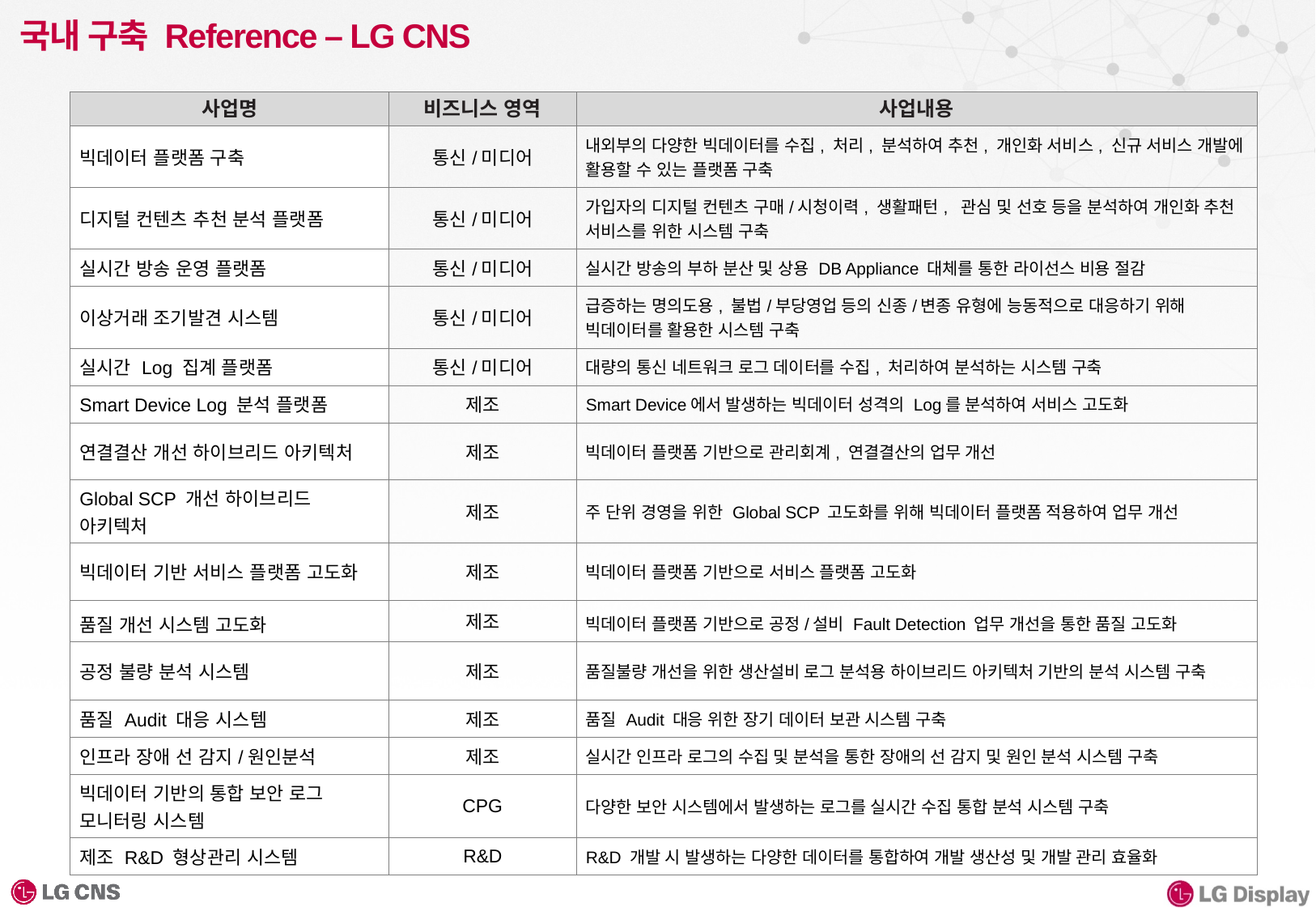

# 국내 구축 Reference – LG CNS
| 사업명 | 비즈니스 영역 | 사업내용 |
| --- | --- | --- |
| 빅데이터 플랫폼 구축 | 통신/미디어 | 내외부의 다양한 빅데이터를 수집, 처리, 분석하여 추천, 개인화 서비스, 신규 서비스 개발에 활용할 수 있는 플랫폼 구축 |
| 디지털 컨텐츠 추천 분석 플랫폼 | 통신/미디어 | 가입자의 디지털 컨텐츠 구매/시청이력, 생활패턴, 관심 및 선호 등을 분석하여 개인화 추천 서비스를 위한 시스템 구축 |
| 실시간 방송 운영 플랫폼 | 통신/미디어 | 실시간 방송의 부하 분산 및 상용 DB Appliance 대체를 통한 라이선스 비용 절감 |
| 이상거래 조기발견 시스템 | 통신/미디어 | 급증하는 명의도용, 불법/부당영업 등의 신종/변종 유형에 능동적으로 대응하기 위해 빅데이터를 활용한 시스템 구축 |
| 실시간 Log 집계 플랫폼 | 통신/미디어 | 대량의 통신 네트워크 로그 데이터를 수집, 처리하여 분석하는 시스템 구축 |
| Smart Device Log 분석 플랫폼 | 제조 | Smart Device에서 발생하는 빅데이터 성격의 Log를 분석하여 서비스 고도화 |
| 연결결산 개선 하이브리드 아키텍처 | 제조 | 빅데이터 플랫폼 기반으로 관리회계, 연결결산의 업무 개선 |
| Global SCP 개선 하이브리드 아키텍처 | 제조 | 주 단위 경영을 위한 Global SCP 고도화를 위해 빅데이터 플랫폼 적용하여 업무 개선 |
| 빅데이터 기반 서비스 플랫폼 고도화 | 제조 | 빅데이터 플랫폼 기반으로 서비스 플랫폼 고도화 |
| 품질 개선 시스템 고도화 | 제조 | 빅데이터 플랫폼 기반으로 공정/설비 Fault Detection 업무 개선을 통한 품질 고도화 |
| 공정 불량 분석 시스템 | 제조 | 품질불량 개선을 위한 생산설비 로그 분석용 하이브리드 아키텍처 기반의 분석 시스템 구축 |
| 품질 Audit 대응 시스템 | 제조 | 품질 Audit 대응 위한 장기 데이터 보관 시스템 구축 |
| 인프라 장애 선 감지/원인분석 | 제조 | 실시간 인프라 로그의 수집 및 분석을 통한 장애의 선 감지 및 원인 분석 시스템 구축 |
| 빅데이터 기반의 통합 보안 로그 모니터링 시스템 | CPG | 다양한 보안 시스템에서 발생하는 로그를 실시간 수집 통합 분석 시스템 구축 |
| 제조 R&D 형상관리 시스템 | R&D | R&D 개발 시 발생하는 다양한 데이터를 통합하여 개발 생산성 및 개발 관리 효율화 |